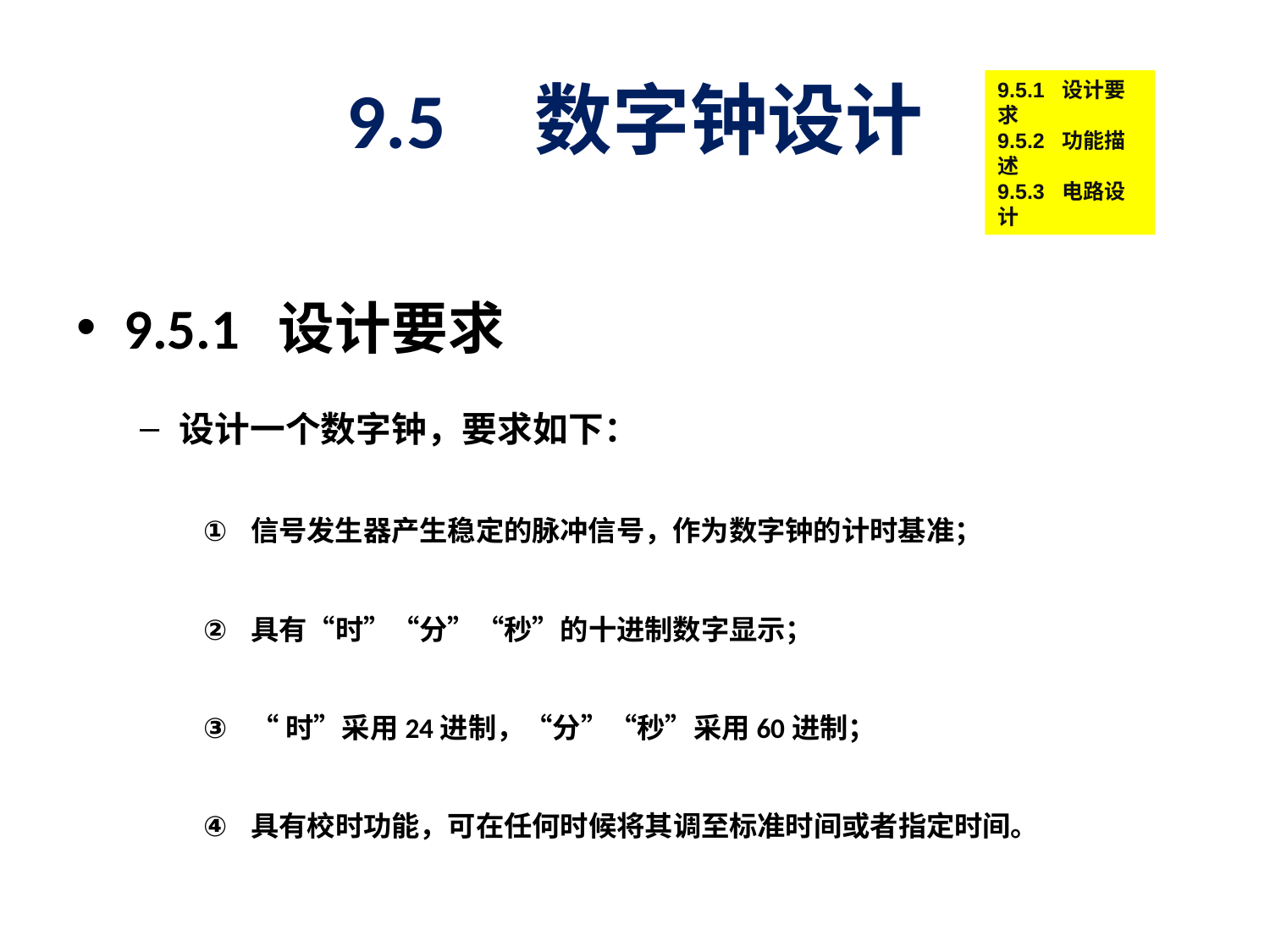

# 9.5    数字钟设计
9.5.1  设计要求
9.5.2  功能描述
9.5.3  电路设计
9.5.1  设计要求

设计一个数字钟，要求如下：

信号发生器产生稳定的脉冲信号，作为数字钟的计时基准；

具有“时”“分”“秒”的十进制数字显示；

“时”采用24进制，“分”“秒”采用60进制；

具有校时功能，可在任何时候将其调至标准时间或者指定时间。